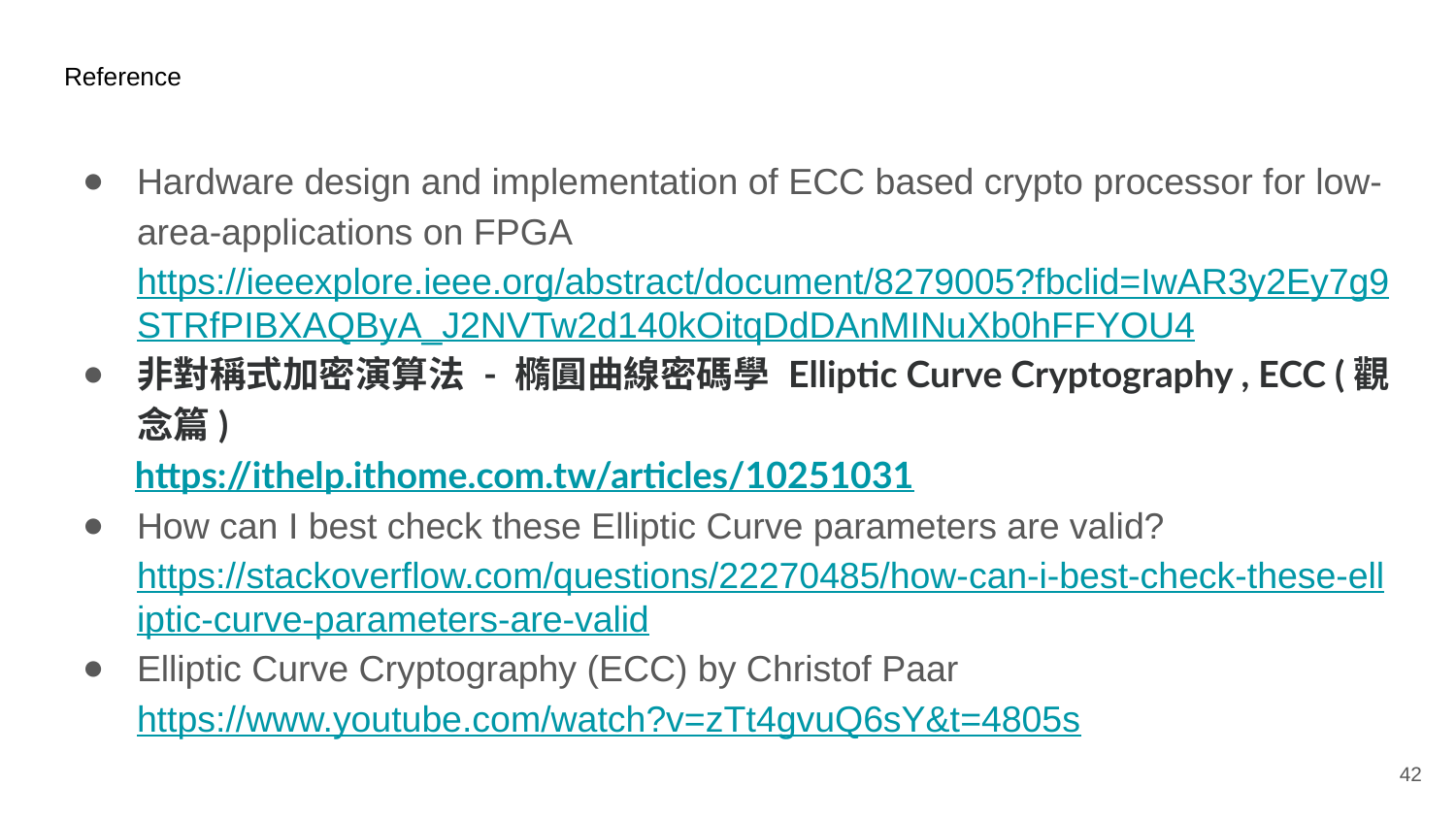

# Reference
Hardware design and implementation of ECC based crypto processor for low-area-applications on FPGA https://ieeexplore.ieee.org/abstract/document/8279005?fbclid=IwAR3y2Ey7g9STRfPIBXAQByA_J2NVTw2d140kOitqDdDAnMINuXb0hFFYOU4
非對稱式加密演算法 - 橢圓曲線密碼學 Elliptic Curve Cryptography , ECC (觀念篇)
      https://ithelp.ithome.com.tw/articles/10251031
How can I best check these Elliptic Curve parameters are valid? https://stackoverflow.com/questions/22270485/how-can-i-best-check-these-elliptic-curve-parameters-are-valid
Elliptic Curve Cryptography (ECC) by Christof Paar https://www.youtube.com/watch?v=zTt4gvuQ6sY&t=4805s

42